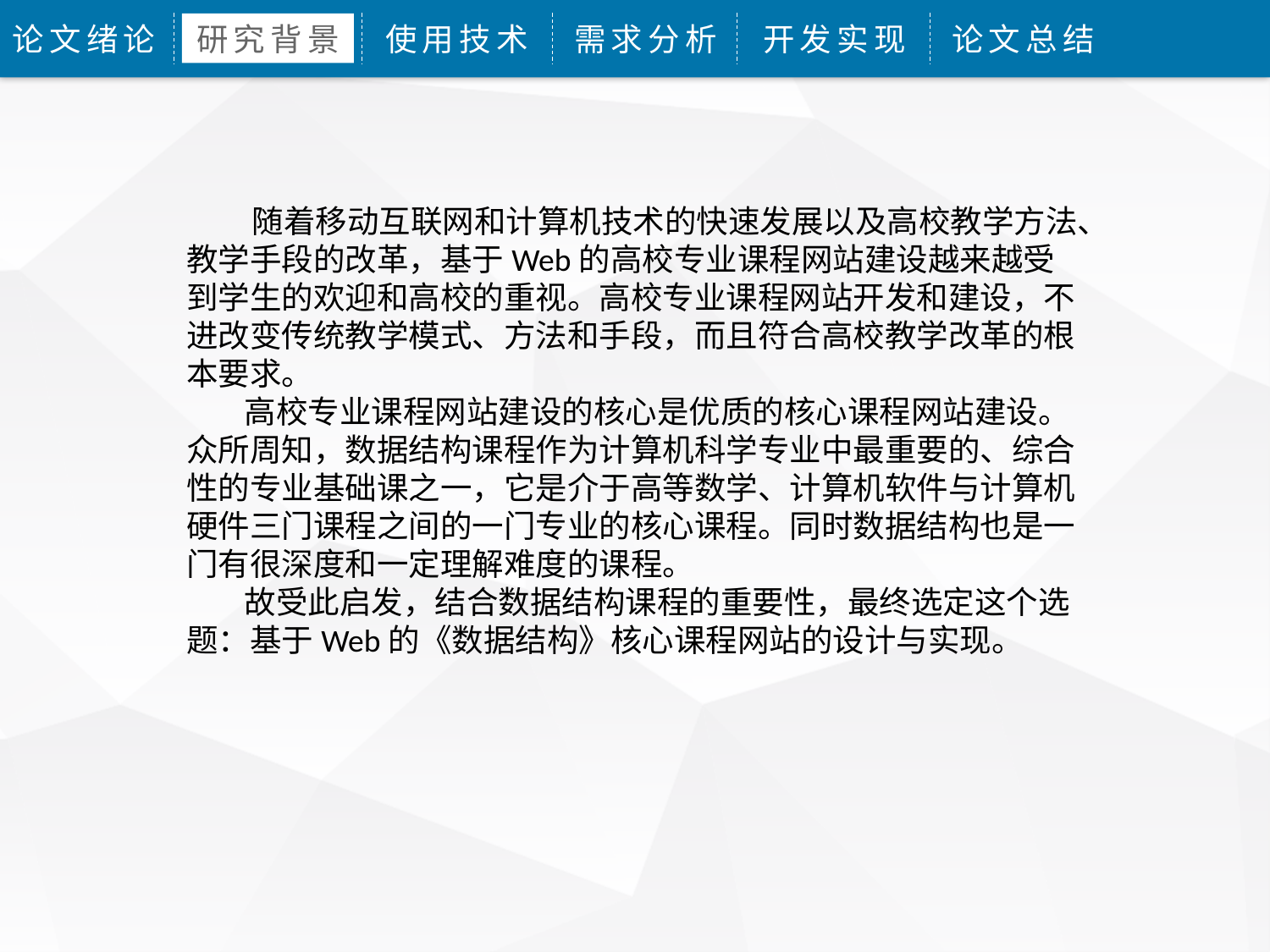

论文绪论
研究背景
使用技术
需求分析
开发实现
论文总结

        随着移动互联网和计算机技术的快速发展以及高校教学方法、教学手段的改革，基于Web的高校专业课程网站建设越来越受到学生的欢迎和高校的重视。高校专业课程网站开发和建设，不进改变传统教学模式、方法和手段，而且符合高校教学改革的根本要求。
       高校专业课程网站建设的核心是优质的核心课程网站建设。众所周知，数据结构课程作为计算机科学专业中最重要的、综合性的专业基础课之一，它是介于高等数学、计算机软件与计算机硬件三门课程之间的一门专业的核心课程。同时数据结构也是一门有很深度和一定理解难度的课程。
       故受此启发，结合数据结构课程的重要性，最终选定这个选题：基于Web的《数据结构》核心课程网站的设计与实现。